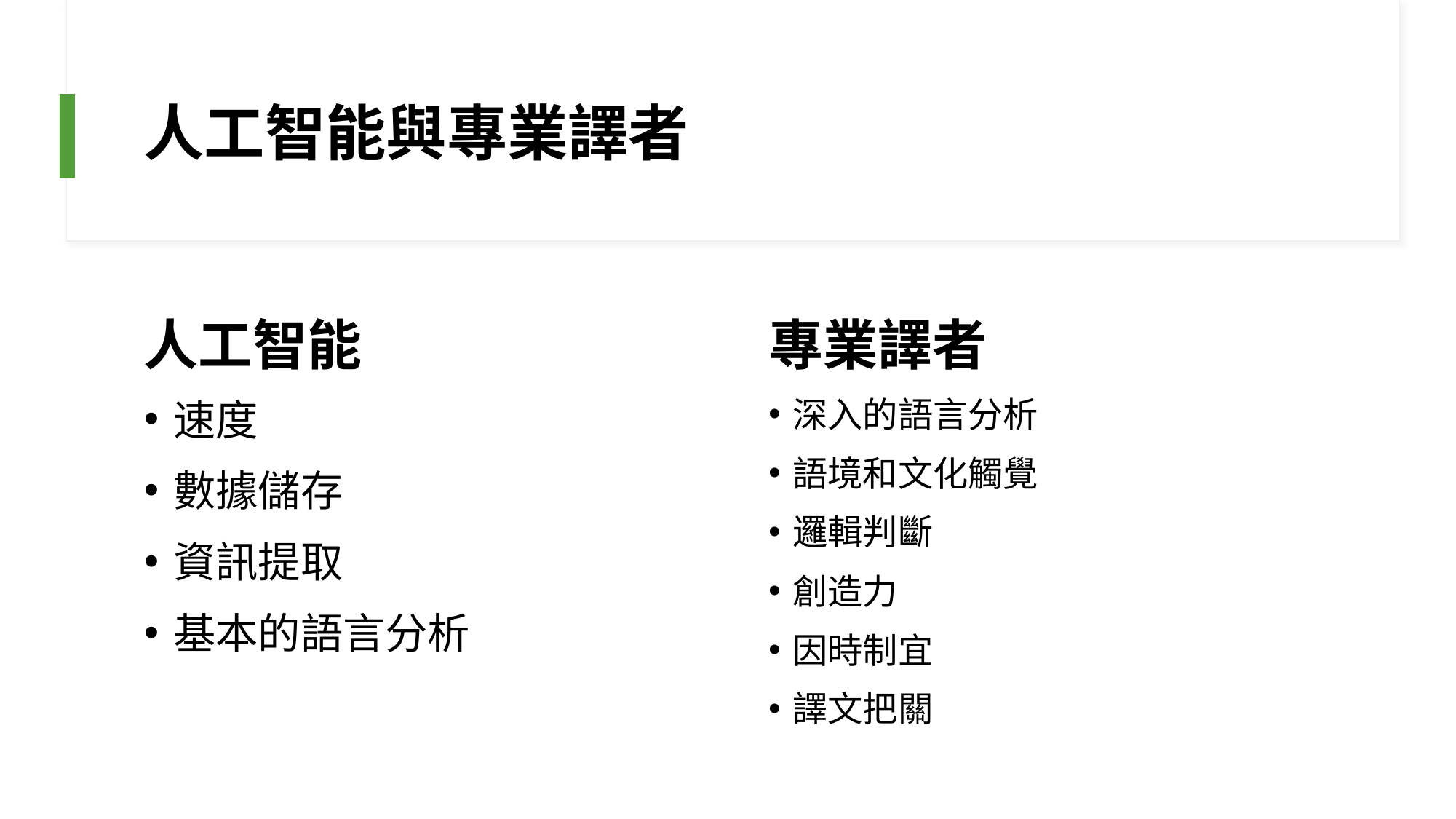

# 人工智能與專業譯者
人工智能
專業譯者
深入的語言分析
語境和文化觸覺
邏輯判斷
創造力
因時制宜
譯文把關
速度
數據儲存
資訊提取
基本的語言分析